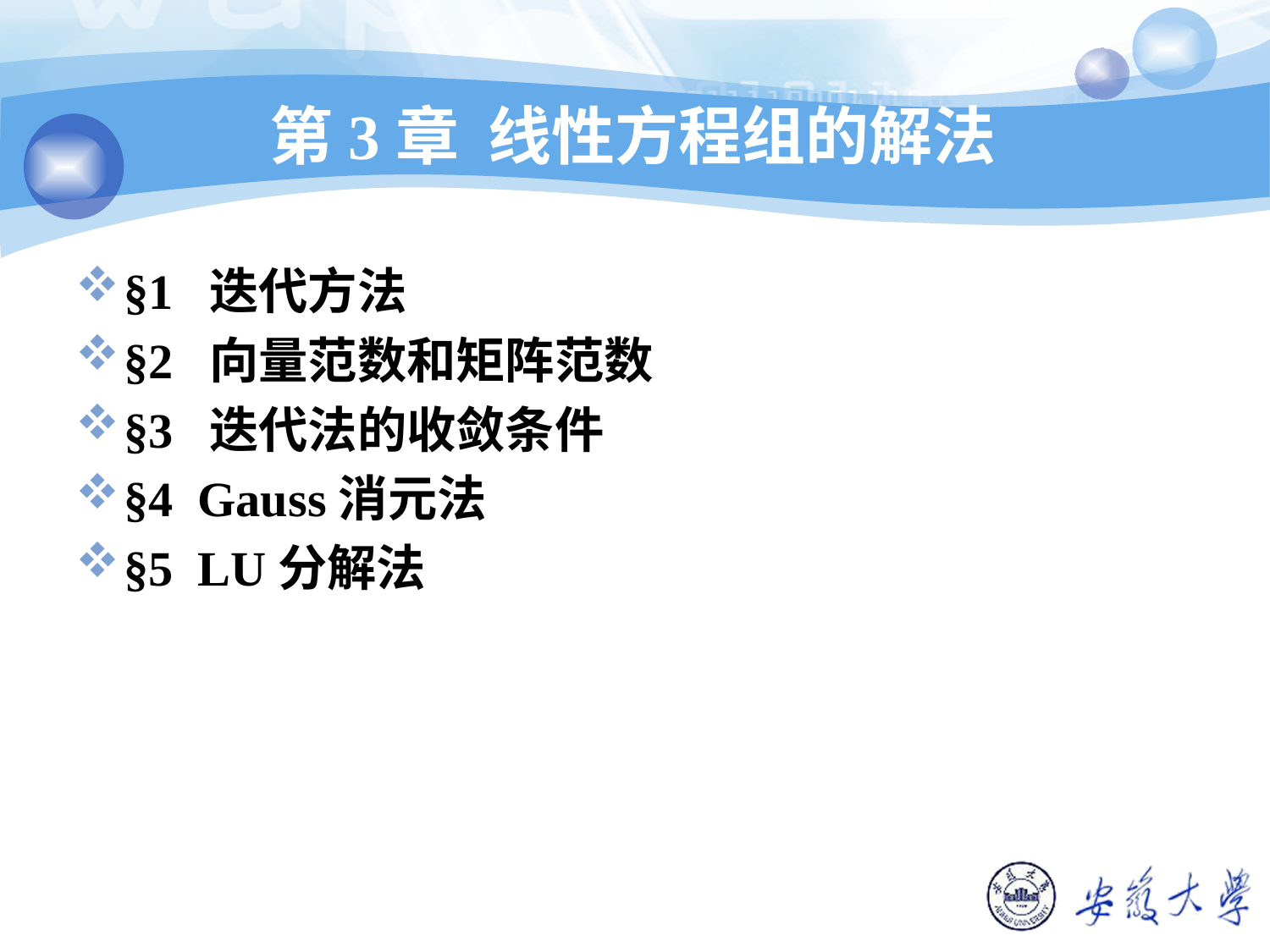

# 第3章  线性方程组的解法
§1  迭代方法
§2  向量范数和矩阵范数
§3  迭代法的收敛条件
§4  Gauss消元法
§5  LU分解法